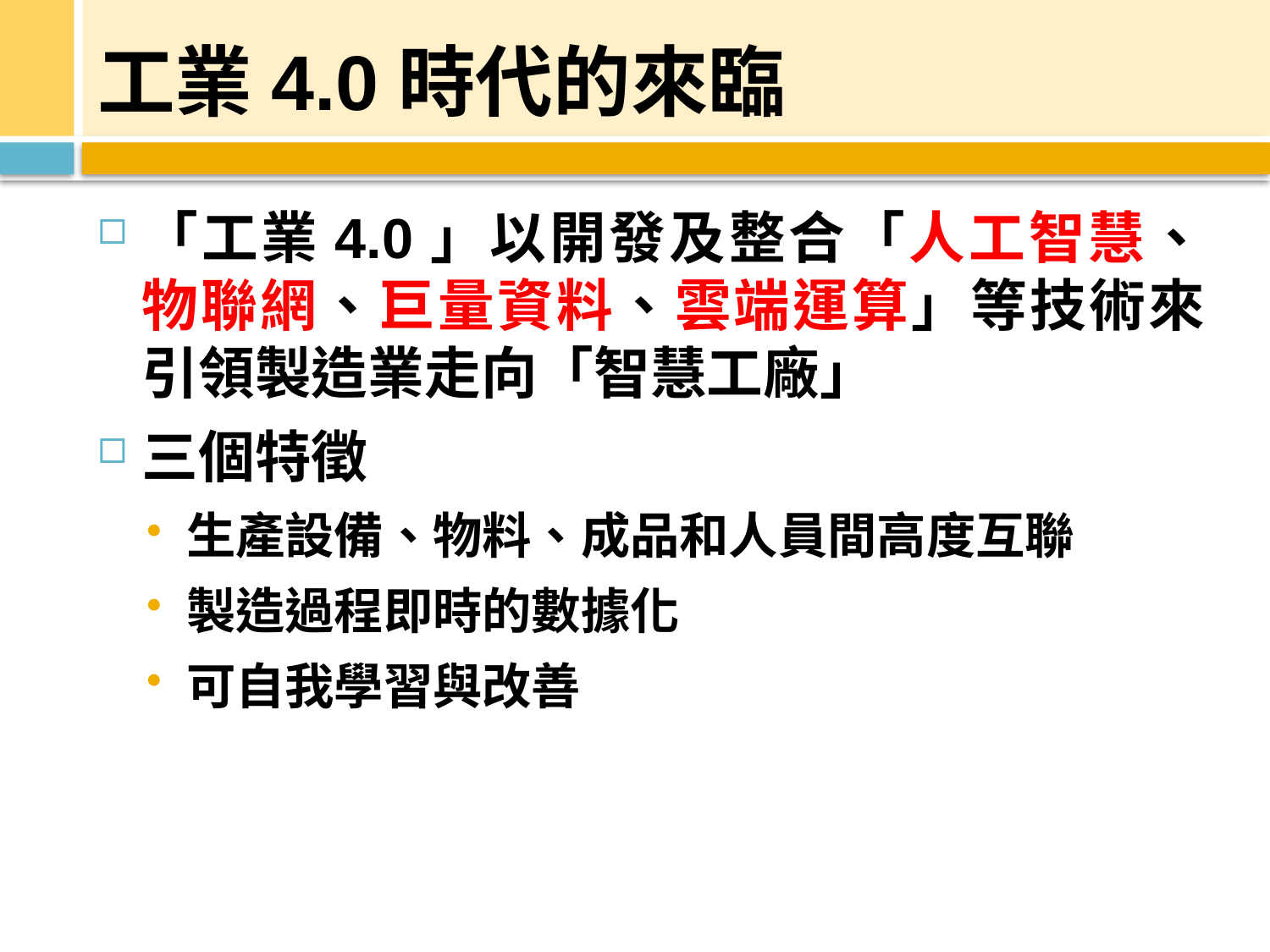

# 工業4.0時代的來臨
「工業4.0」以開發及整合「人工智慧、物聯網、巨量資料、雲端運算」等技術來引領製造業走向「智慧工廠」
三個特徵
生產設備、物料、成品和人員間高度互聯
製造過程即時的數據化
可自我學習與改善